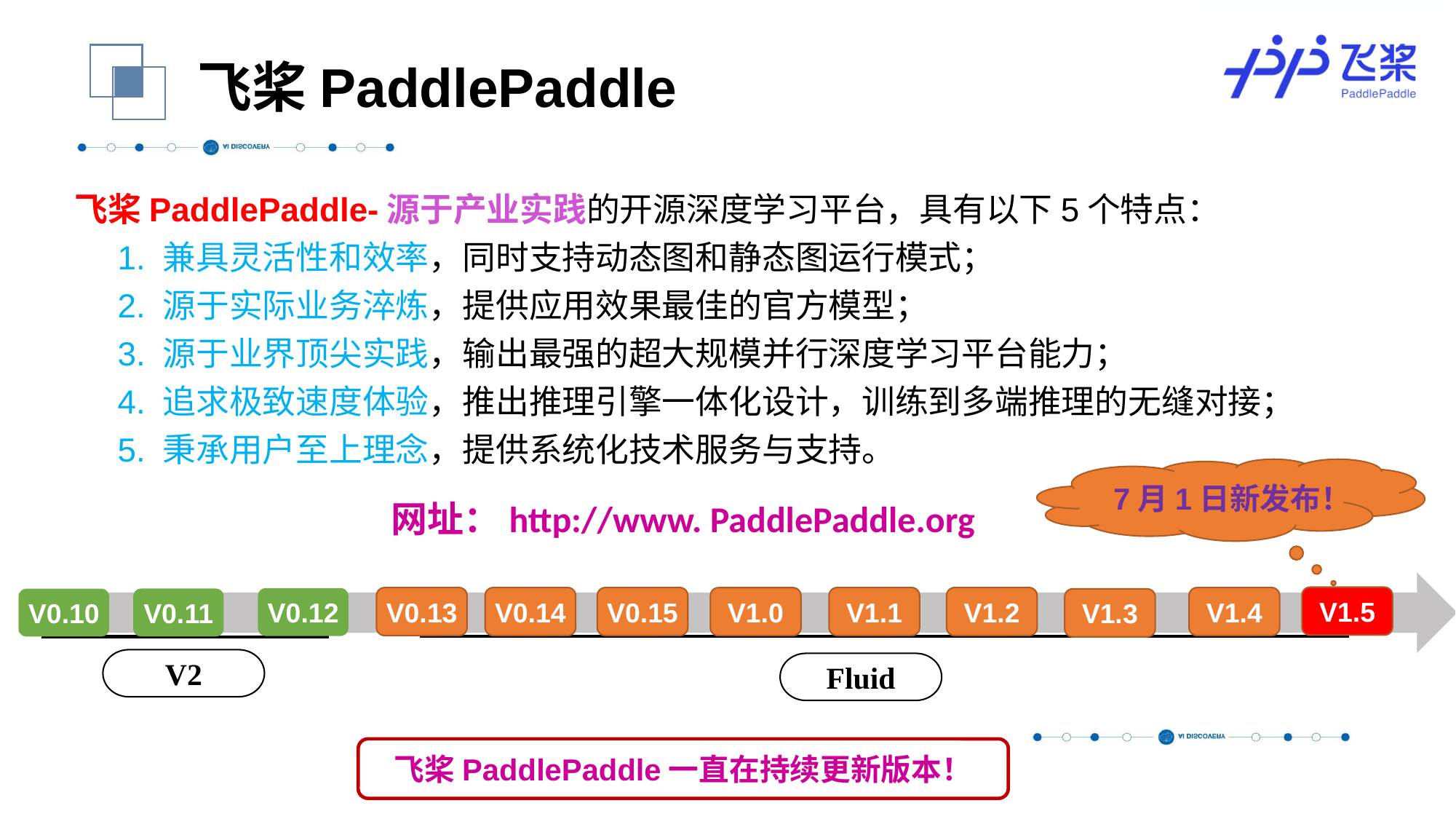

飞桨PaddlePaddle
飞桨PaddlePaddle-源于产业实践的开源深度学习平台，具有以下5个特点：
1. 兼具灵活性和效率，同时支持动态图和静态图运行模式；
2. 源于实际业务淬炼，提供应用效果最佳的官方模型；
3. 源于业界顶尖实践，输出最强的超大规模并行深度学习平台能力；
4. 追求极致速度体验，推出推理引擎一体化设计，训练到多端推理的无缝对接；
5. 秉承用户至上理念，提供系统化技术服务与支持。
7月1日新发布！
网址：http://www. PaddlePaddle.org

V1.5
V0.13
V0.14
V0.15
V1.1
V1.2
V1.4
V1.0
V0.12
V0.11
V0.10
V1.3
V2
Fluid
飞桨PaddlePaddle一直在持续更新版本！